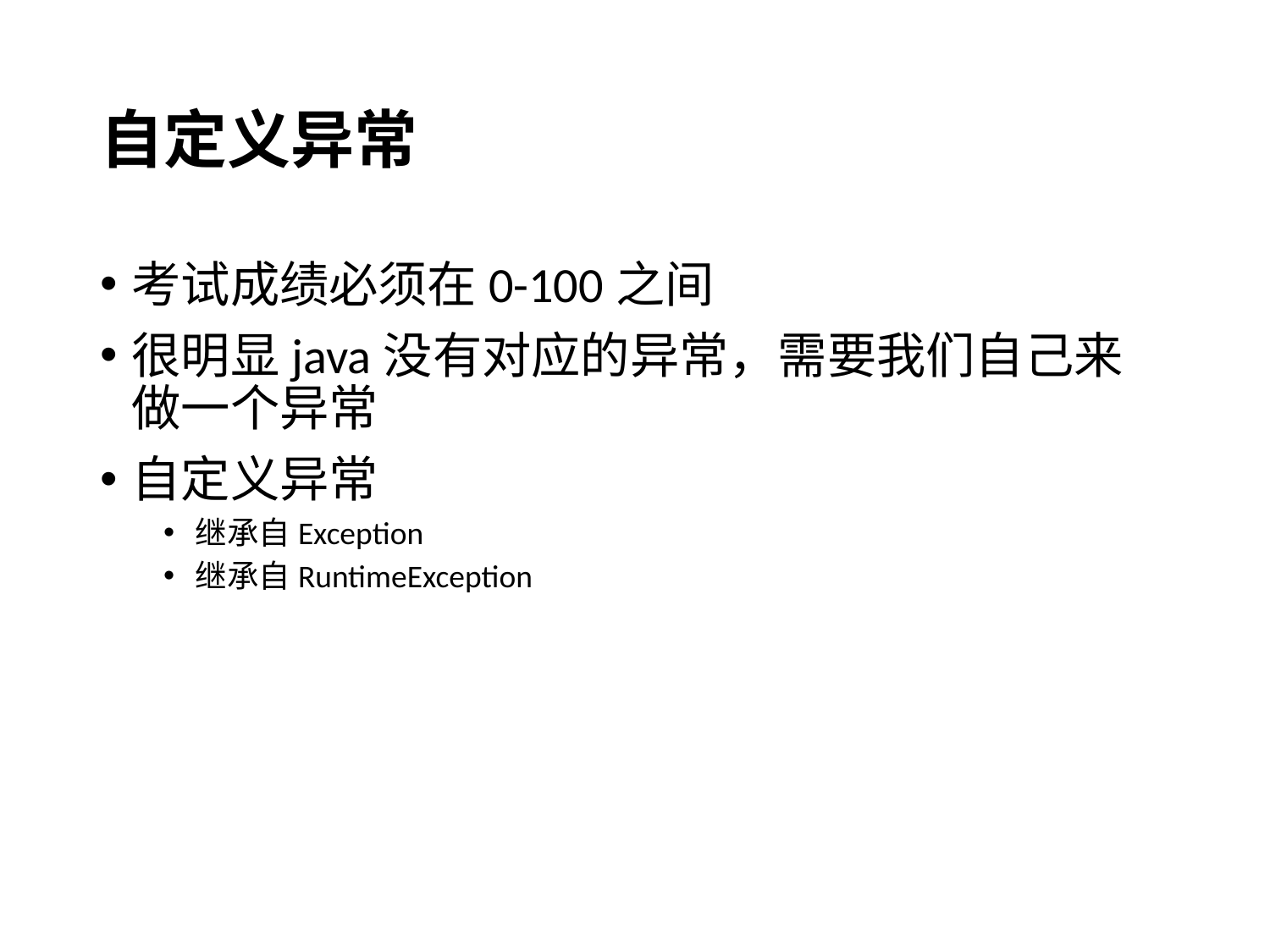

# 自定义异常
考试成绩必须在0-100之间
很明显java没有对应的异常，需要我们自己来做一个异常
自定义异常
继承自Exception
继承自RuntimeException